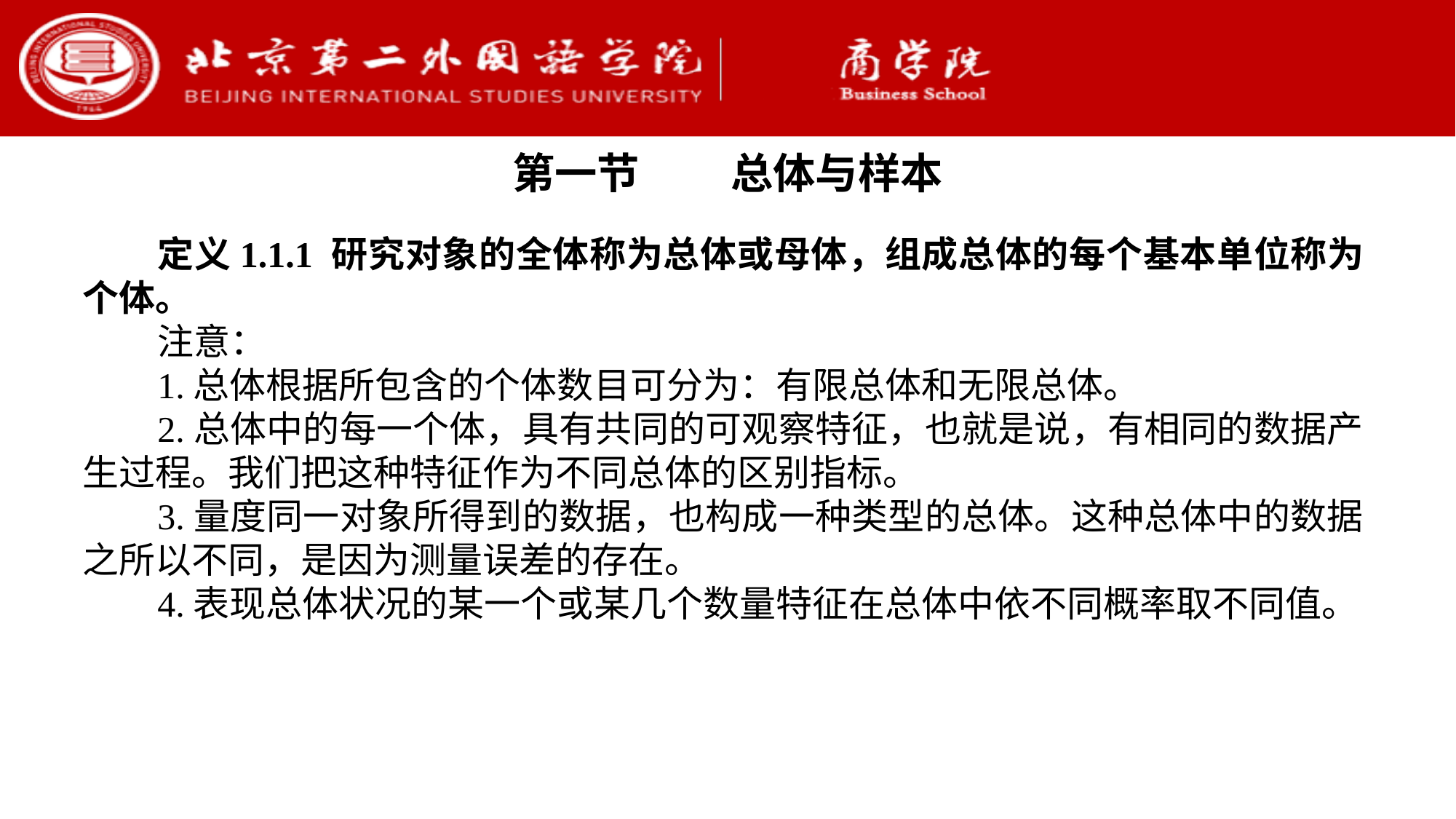

第一节	总体与样本
定义1.1.1 研究对象的全体称为总体或母体，组成总体的每个基本单位称为个体。
注意：
1.总体根据所包含的个体数目可分为：有限总体和无限总体。
2.总体中的每一个体，具有共同的可观察特征，也就是说，有相同的数据产生过程。我们把这种特征作为不同总体的区别指标。
3.量度同一对象所得到的数据，也构成一种类型的总体。这种总体中的数据之所以不同，是因为测量误差的存在。
4.表现总体状况的某一个或某几个数量特征在总体中依不同概率取不同值。